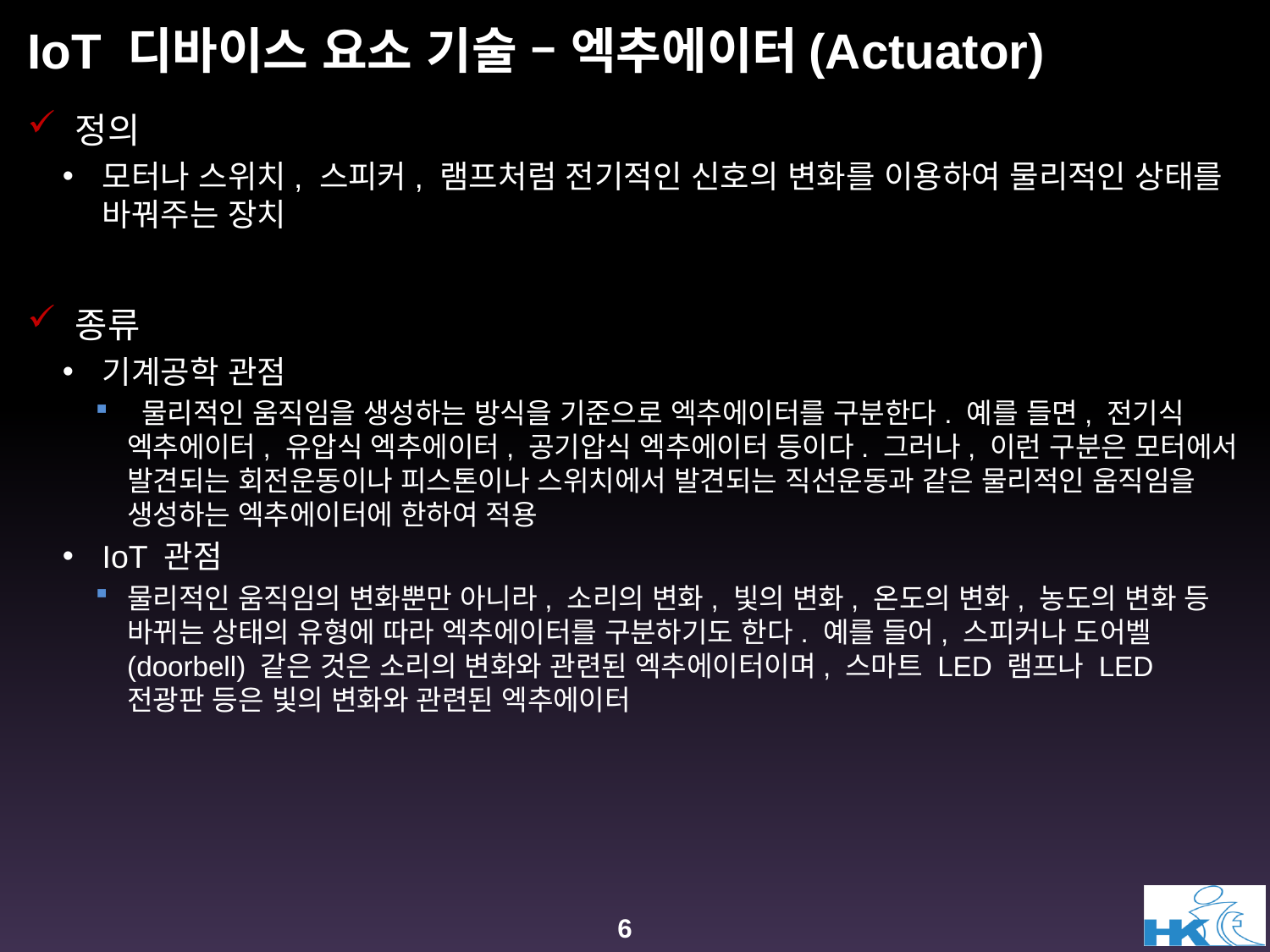

# IoT 디바이스 요소 기술 – 엑추에이터(Actuator)
정의
모터나 스위치, 스피커, 램프처럼 전기적인 신호의 변화를 이용하여 물리적인 상태를 바꿔주는 장치

종류
기계공학 관점
 물리적인 움직임을 생성하는 방식을 기준으로 엑추에이터를 구분한다. 예를 들면, 전기식 엑추에이터, 유압식 엑추에이터, 공기압식 엑추에이터 등이다. 그러나, 이런 구분은 모터에서 발견되는 회전운동이나 피스톤이나 스위치에서 발견되는 직선운동과 같은 물리적인 움직임을 생성하는 엑추에이터에 한하여 적용
IoT 관점
물리적인 움직임의 변화뿐만 아니라, 소리의 변화, 빛의 변화, 온도의 변화, 농도의 변화 등 바뀌는 상태의 유형에 따라 엑추에이터를 구분하기도 한다. 예를 들어, 스피커나 도어벨(doorbell) 같은 것은 소리의 변화와 관련된 엑추에이터이며, 스마트 LED 램프나 LED 전광판 등은 빛의 변화와 관련된 엑추에이터

6